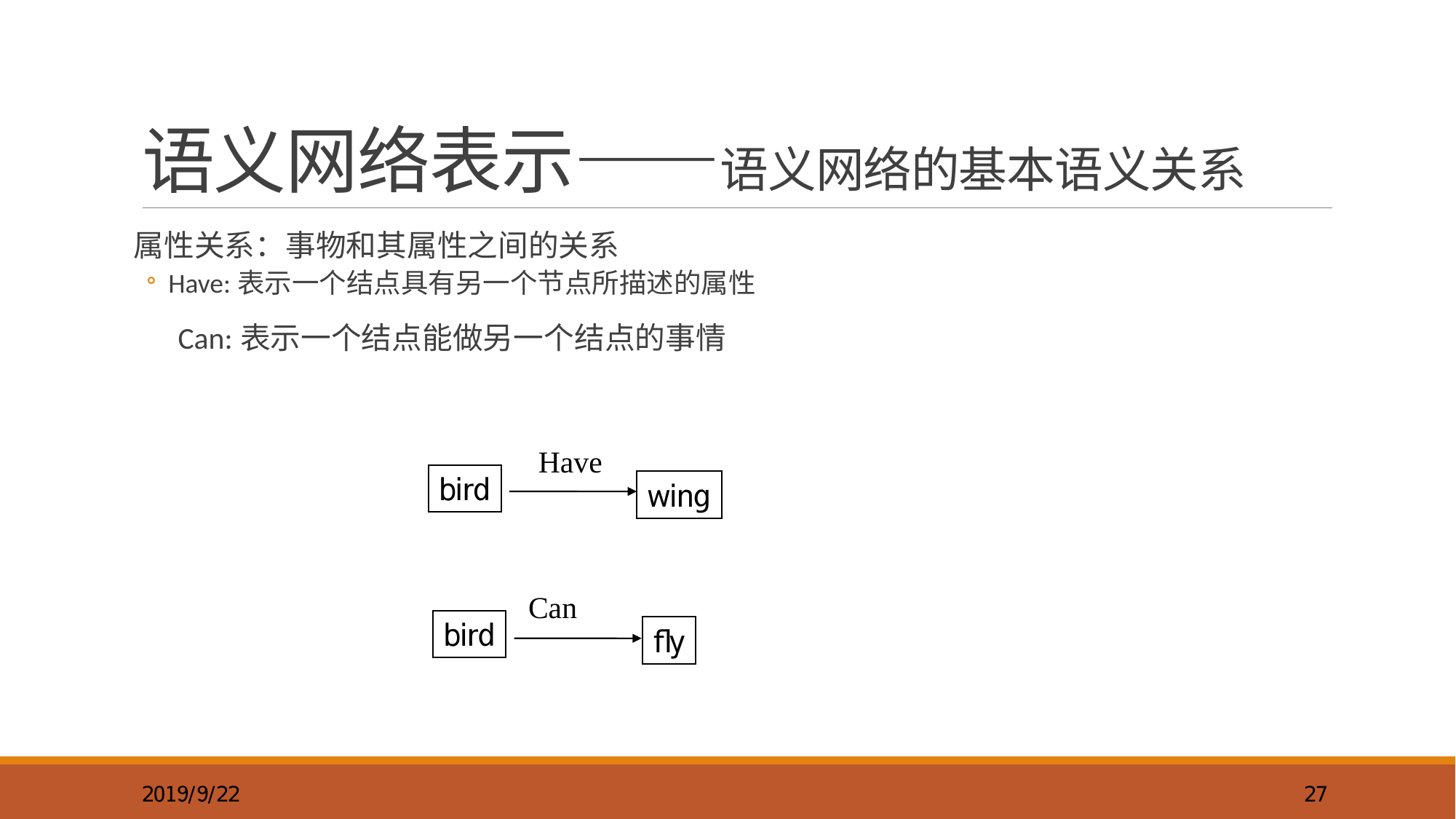

27
# 语义网络表示——语义网络的基本语义关系
属性关系：事物和其属性之间的关系
Have:表示一个结点具有另一个节点所描述的属性
        Can:表示一个结点能做另一个结点的事情
Have
bird
wing

Can
bird
fly

2019/9/22